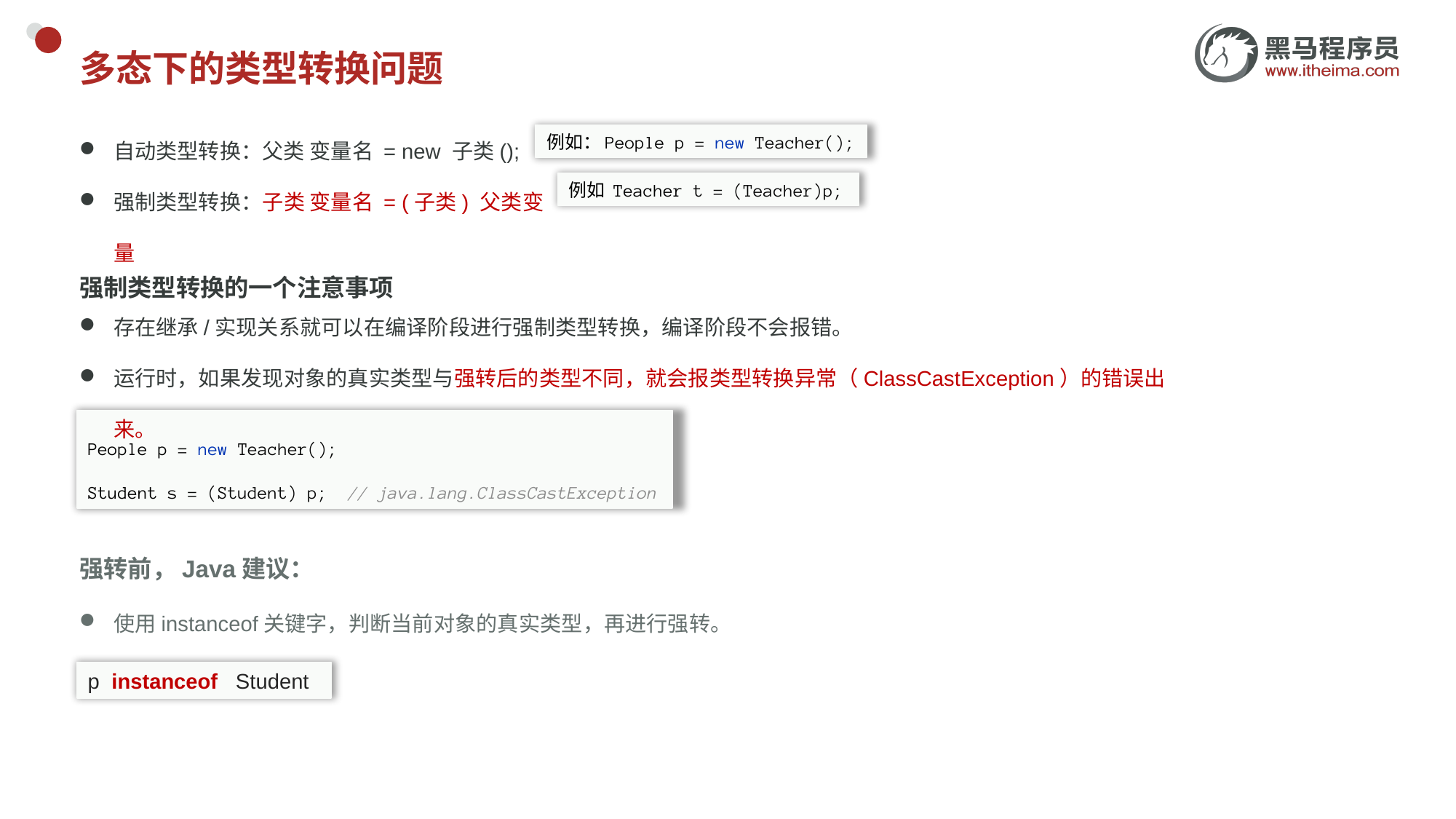

# 多态下的类型转换问题
自动类型转换：父类 变量名 = new 子类();
强制类型转换：子类 变量名 = (子类) 父类变量
例如：People p = new Teacher();
例如 Teacher t = (Teacher)p;
强制类型转换的一个注意事项
存在继承/实现关系就可以在编译阶段进行强制类型转换，编译阶段不会报错。
运行时，如果发现对象的真实类型与强转后的类型不同，就会报类型转换异常（ClassCastException）的错误出来。
People p = new Teacher();
Student s = (Student) p;  // java.lang.ClassCastException
强转前，Java建议：
使用instanceof关键字，判断当前对象的真实类型，再进行强转。
p  instanceof   Student